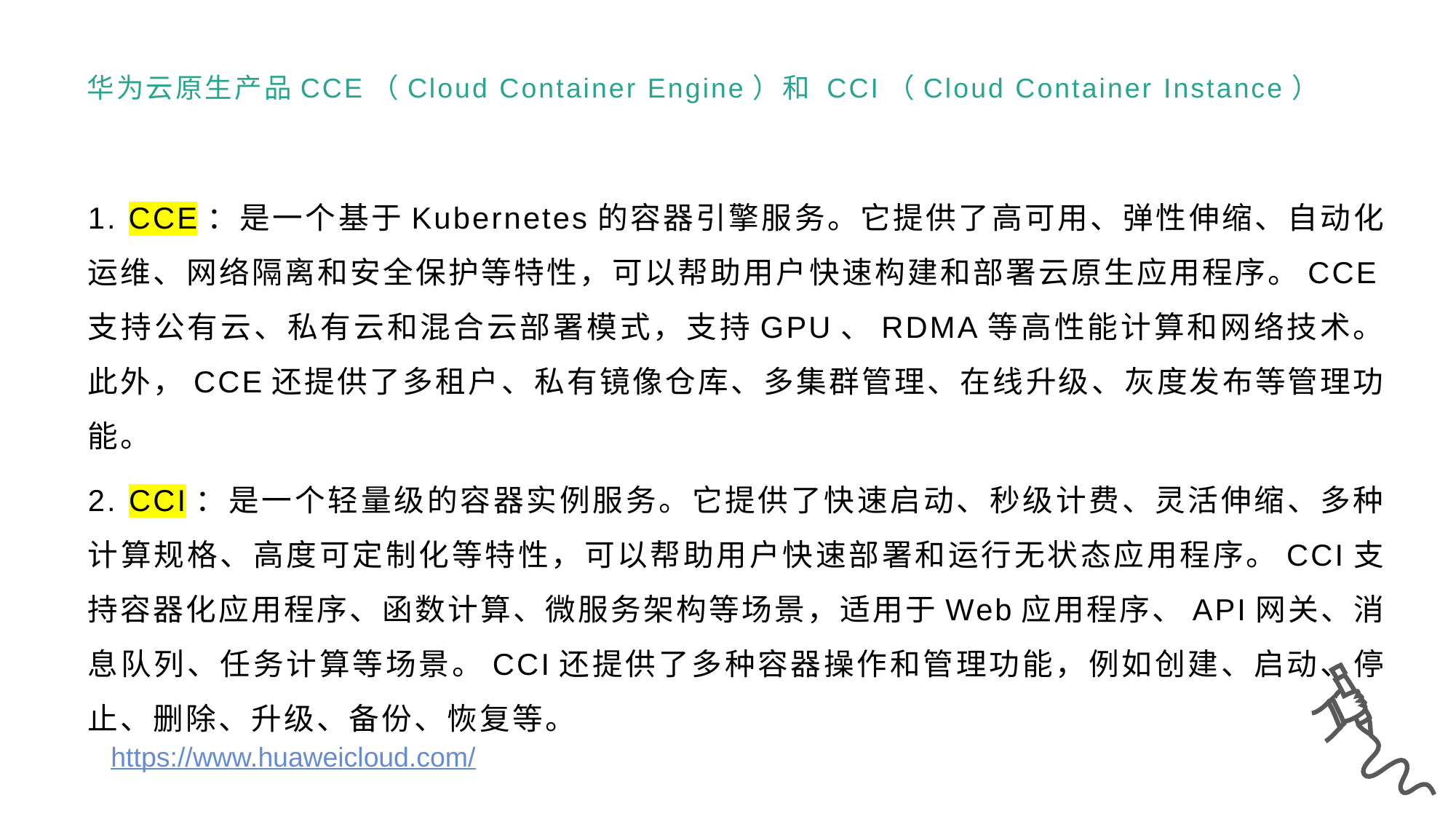

华为云原生产品CCE（Cloud Container Engine）和 CCI（Cloud Container Instance）
1. CCE：是一个基于Kubernetes的容器引擎服务。它提供了高可用、弹性伸缩、自动化运维、网络隔离和安全保护等特性，可以帮助用户快速构建和部署云原生应用程序。CCE支持公有云、私有云和混合云部署模式，支持GPU、RDMA等高性能计算和网络技术。此外，CCE还提供了多租户、私有镜像仓库、多集群管理、在线升级、灰度发布等管理功能。
2. CCI：是一个轻量级的容器实例服务。它提供了快速启动、秒级计费、灵活伸缩、多种计算规格、高度可定制化等特性，可以帮助用户快速部署和运行无状态应用程序。CCI支持容器化应用程序、函数计算、微服务架构等场景，适用于Web应用程序、API网关、消息队列、任务计算等场景。CCI还提供了多种容器操作和管理功能，例如创建、启动、停止、删除、升级、备份、恢复等。

https://www.huaweicloud.com/